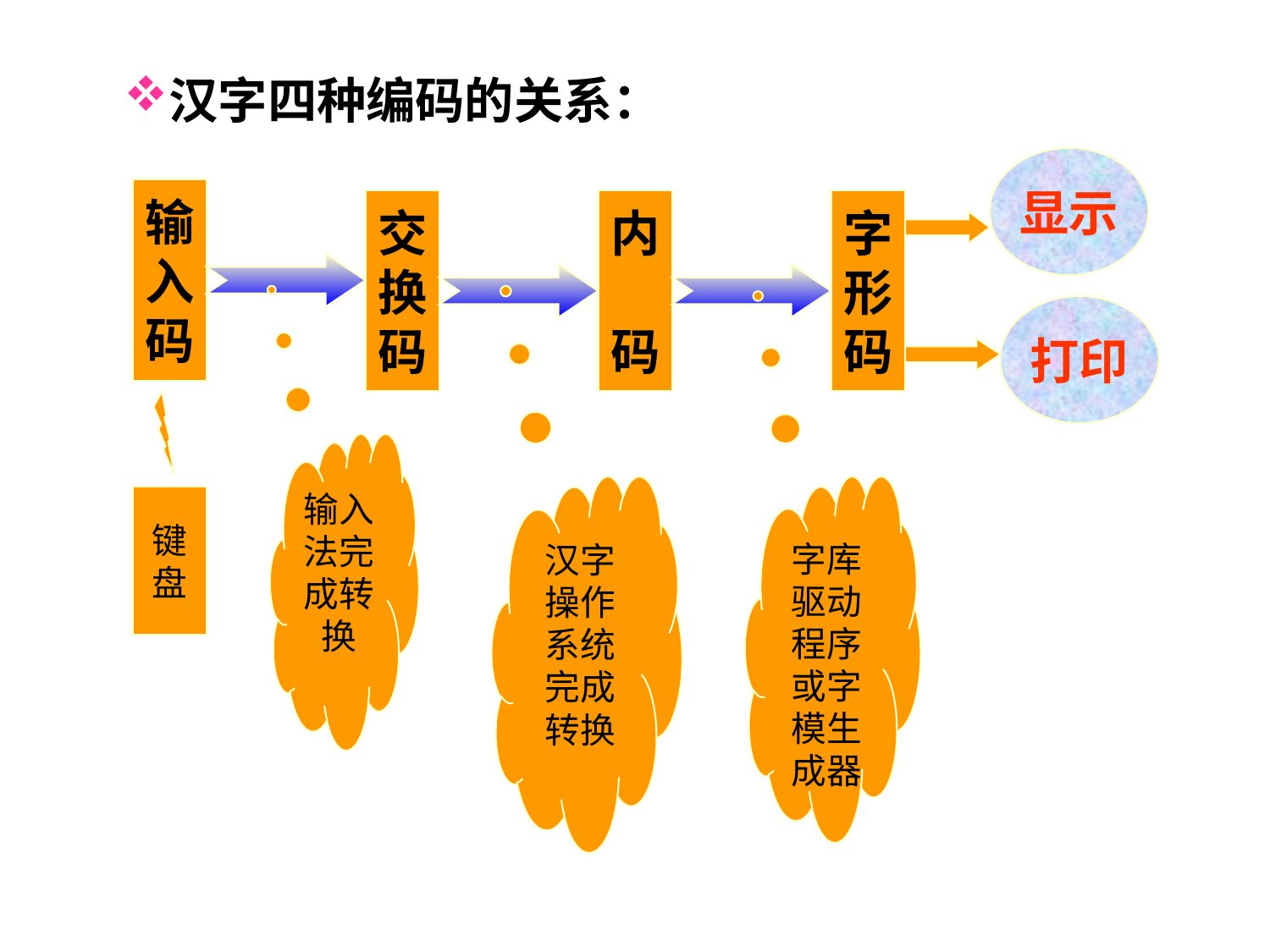

汉字四种编码的关系：
显示
输
入
码
交
换
码
内

码
字
形
码

打印

键
盘
输入法完成转换
汉字操作系统完成转换
字库驱动程序或字模生成器